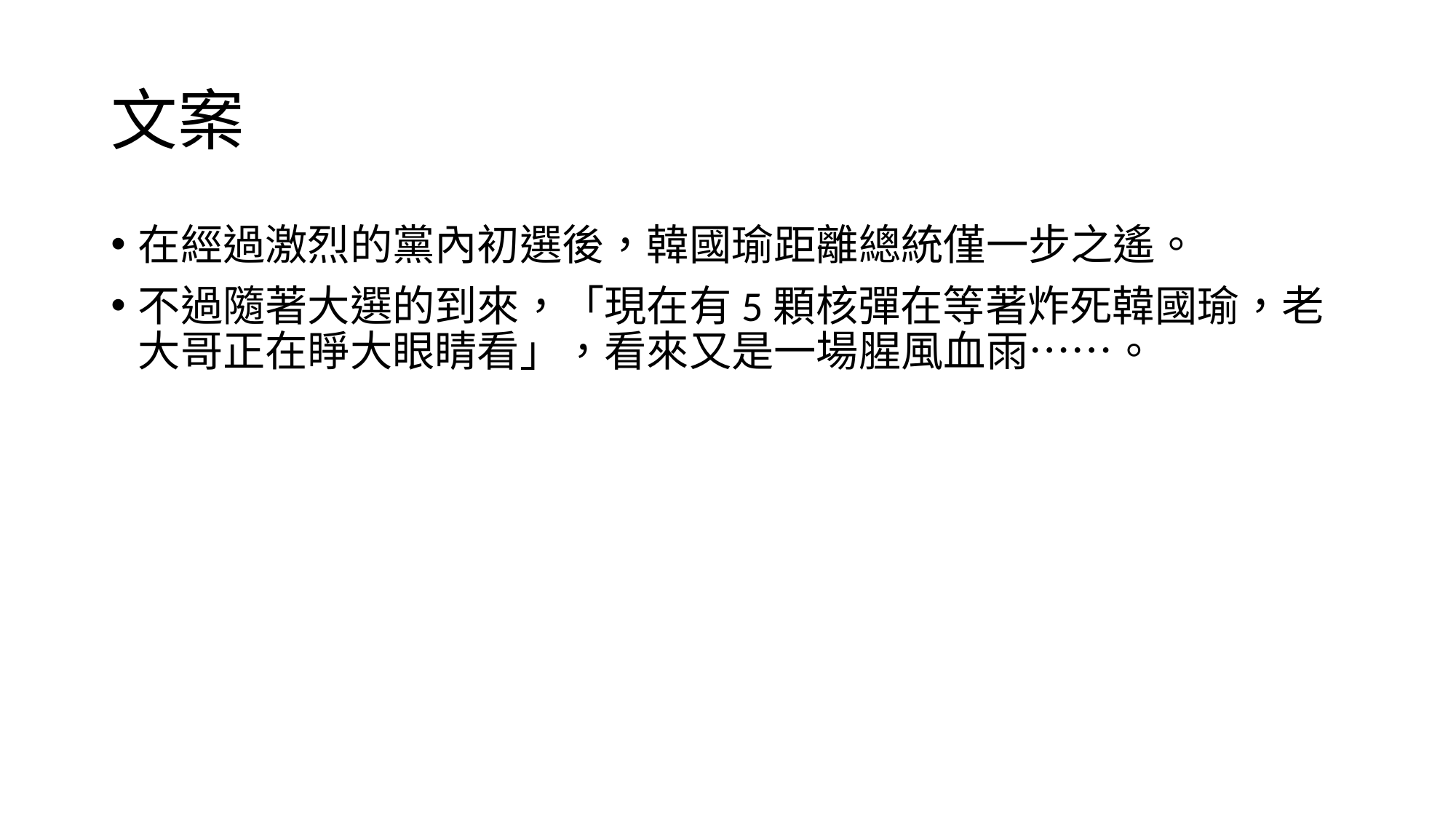

# 文案
在經過激烈的黨內初選後，韓國瑜距離總統僅一步之遙。
不過隨著大選的到來，「現在有5顆核彈在等著炸死韓國瑜，老大哥正在睜大眼睛看」，看來又是一場腥風血雨……。